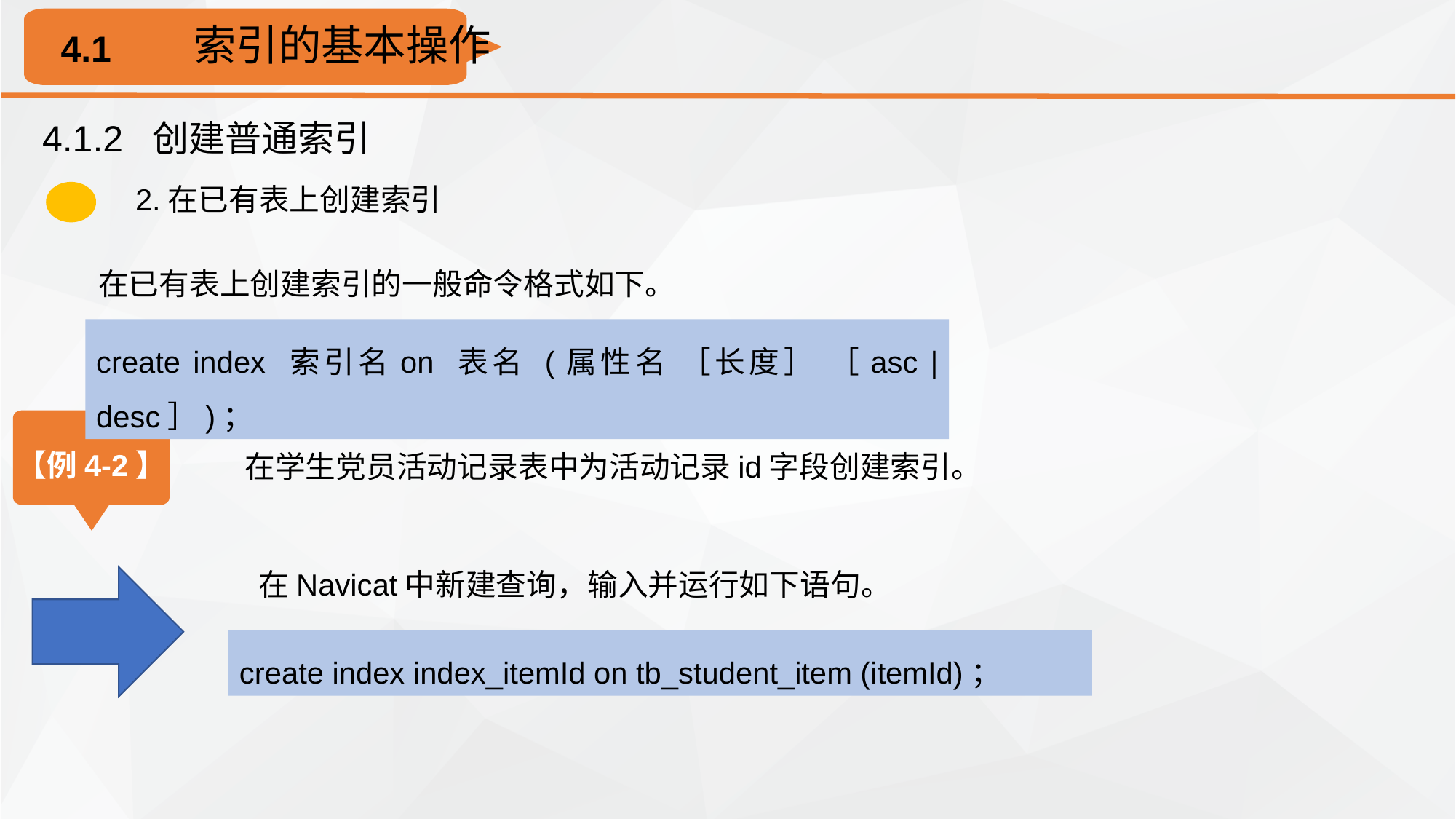

索引的基本操作
4.1
4.1.2  创建普通索引
2.在已有表上创建索引

在已有表上创建索引的一般命令格式如下。
create index 索引名on 表名 (属性名 ［长度］ ［asc | desc］)；
【例4-2】
在学生党员活动记录表中为活动记录id字段创建索引。
在Navicat中新建查询，输入并运行如下语句。

create index index_itemId on tb_student_item (itemId)；
create table table_name （
           属性名数据类型,
           属性名数据类型,
……
           index|key ［索引名］ (属性名 l ［长度］ ［asc|desc］)
）；